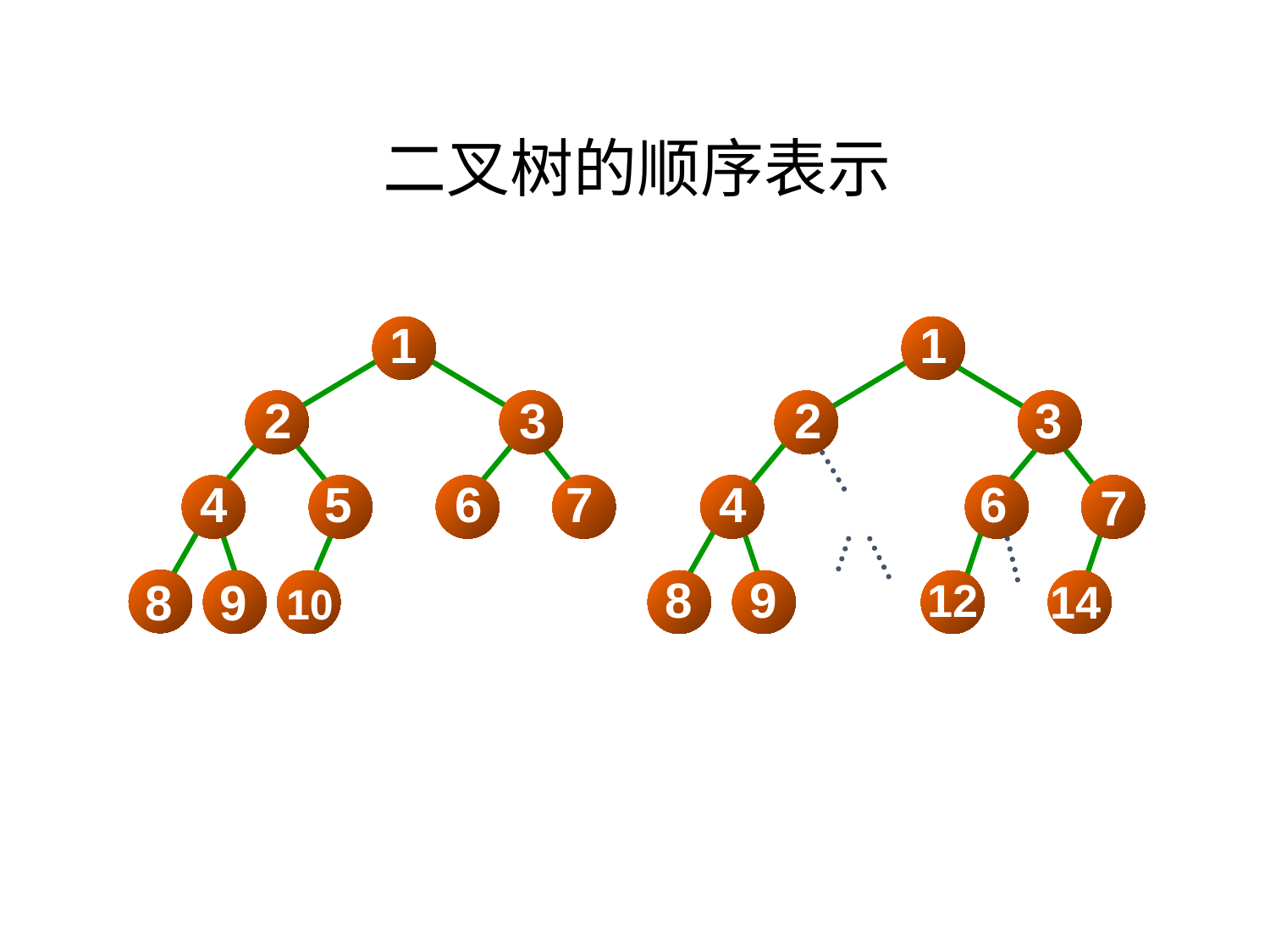

二叉树的顺序表示
1
1

2
3
2
3

5
6
7
6
4
4
7

8
9
8
9
12
14

10